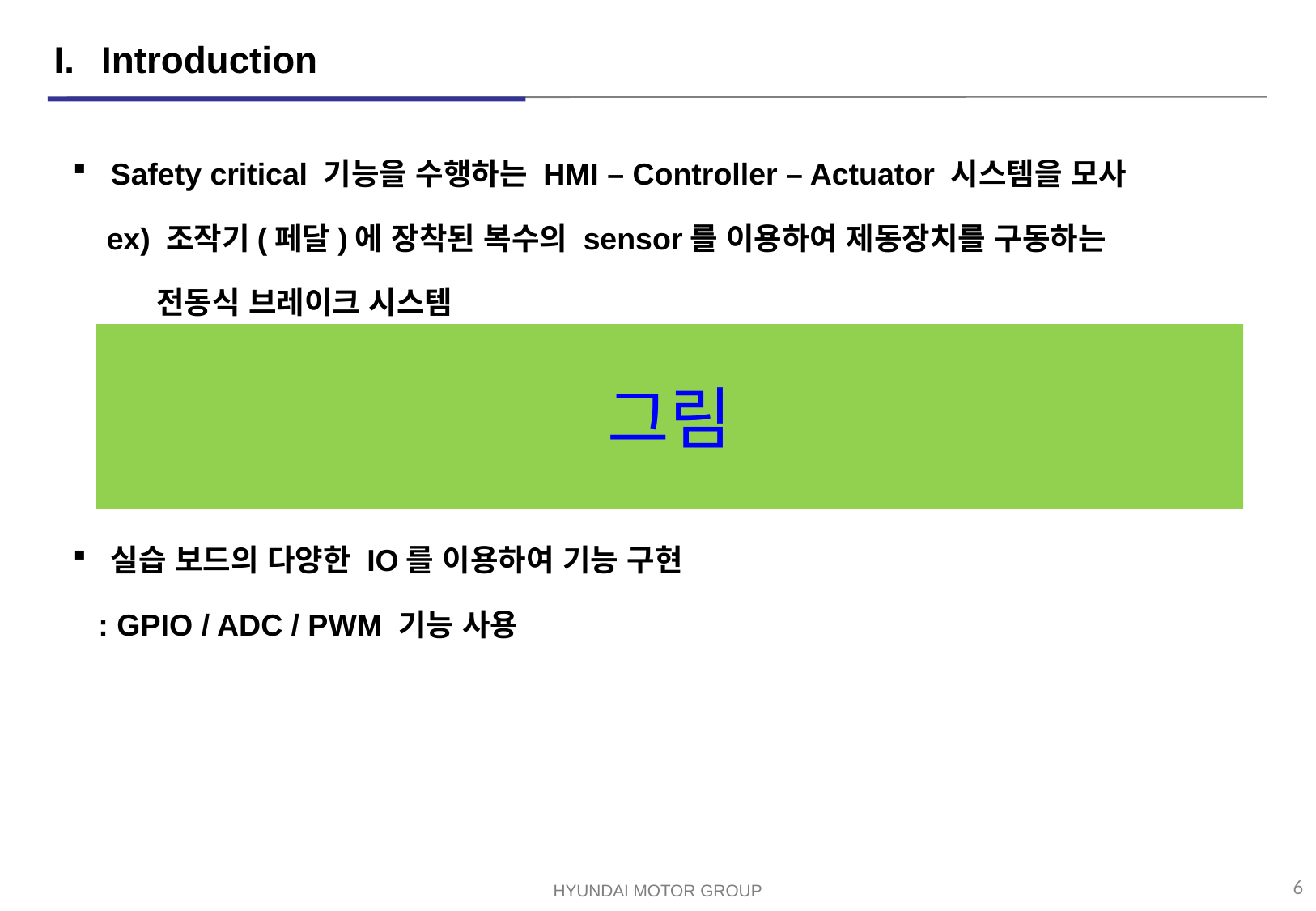

Introduction
Safety critical 기능을 수행하는 HMI – Controller – Actuator 시스템을 모사
    ex) 조작기(페달)에 장착된 복수의 sensor를 이용하여 제동장치를 구동하는
         전동식 브레이크 시스템

실습 보드의 다양한 IO를 이용하여 기능 구현
   : GPIO / ADC / PWM 기능 사용

그림